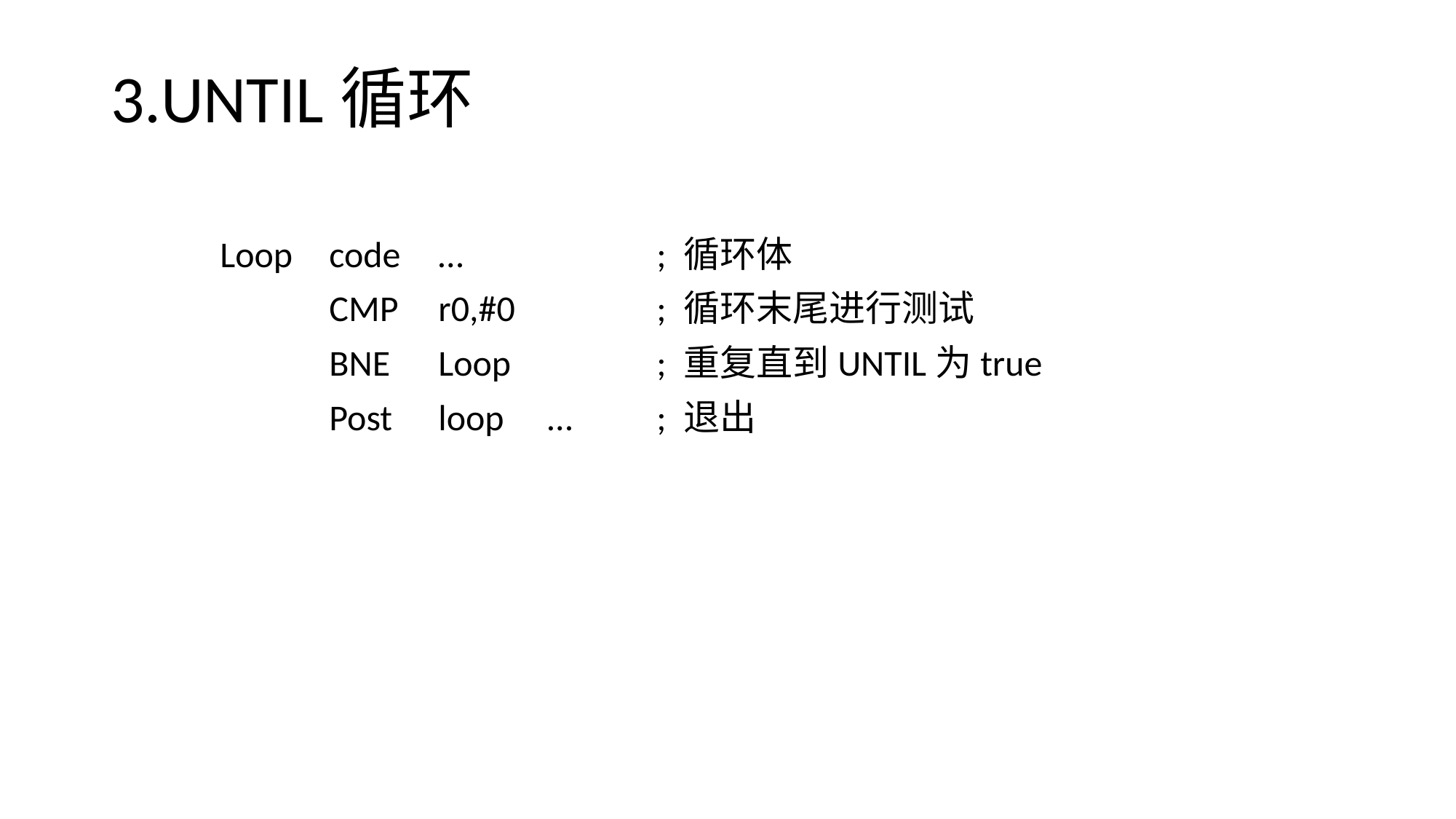

# 3.UNTIL循环

	Loop	code	…		; 循环体
		CMP	r0,#0		; 循环末尾进行测试
		BNE	Loop		; 重复直到UNTIL为true
		Post	loop	…	; 退出